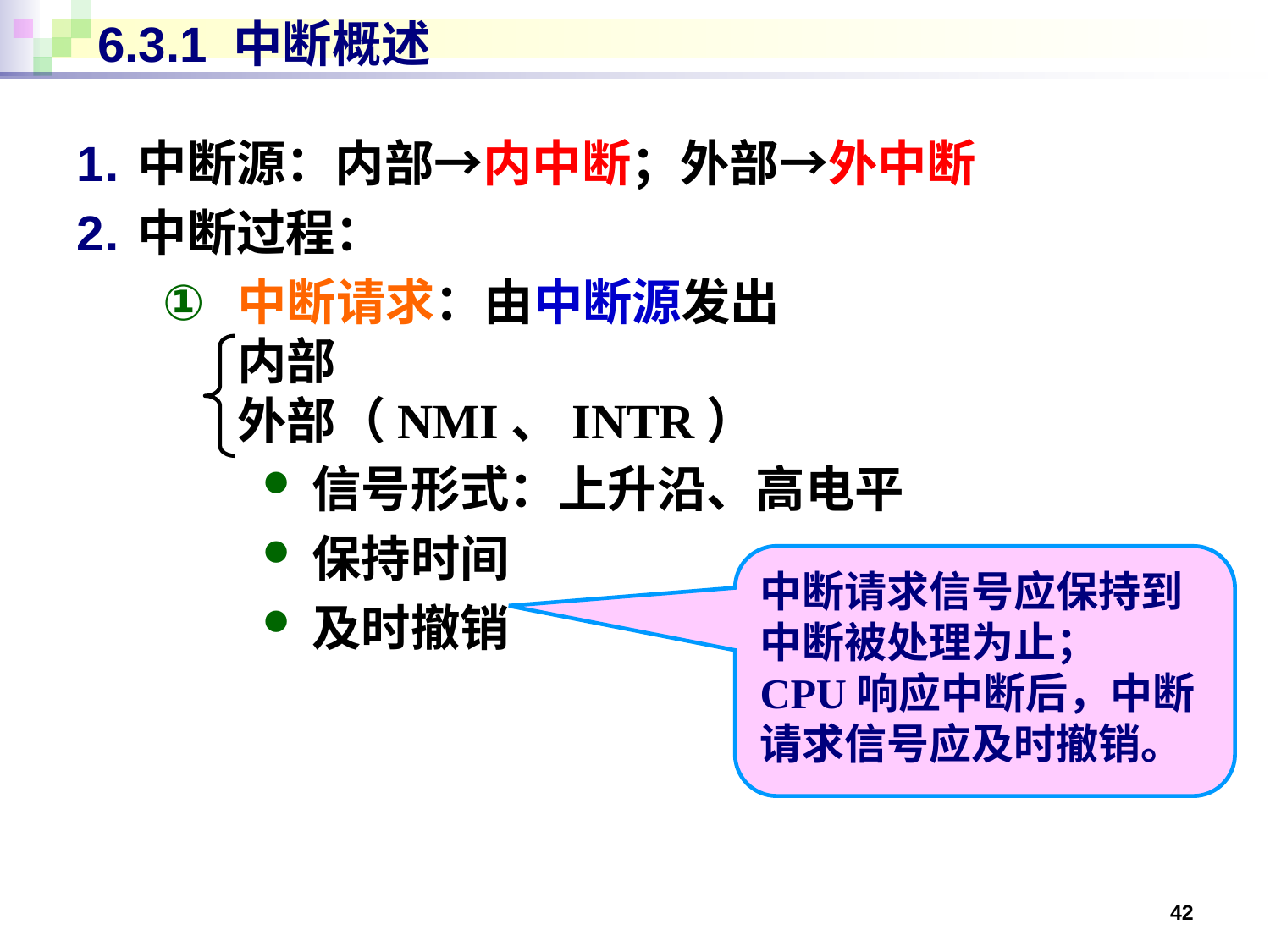

# 6.3.1 中断概述
中断源：内部→内中断；外部→外中断
中断过程：
中断请求：由中断源发出
内部
外部（NMI、INTR）
信号形式：上升沿、高电平
保持时间
及时撤销

中断请求信号应保持到中断被处理为止；
CPU响应中断后，中断请求信号应及时撤销。
42